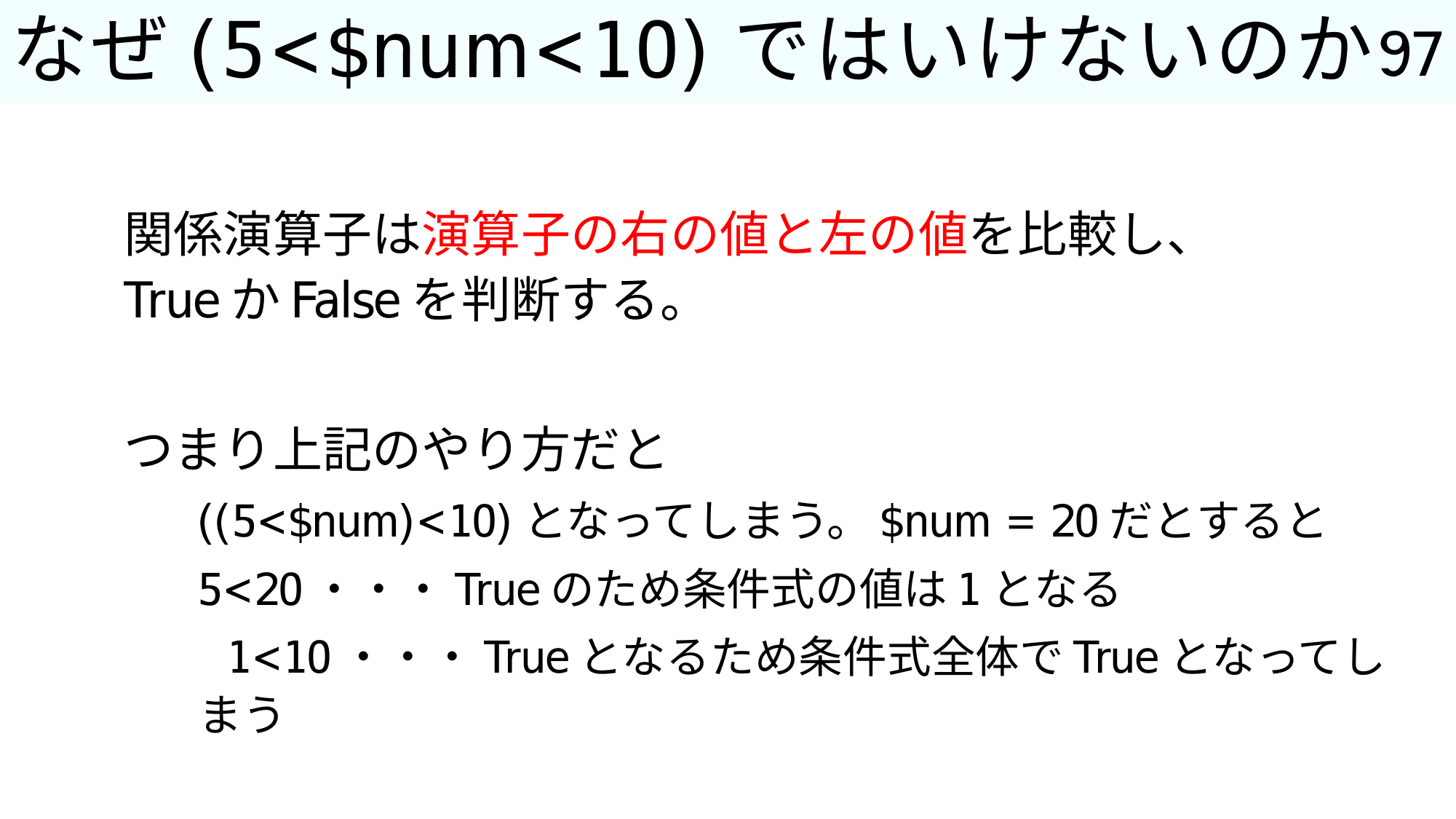

97
# なぜ(5<$num<10)ではいけないのか
関係演算子は演算子の右の値と左の値を比較し、
TrueかFalseを判断する。

つまり上記のやり方だと
	((5<$num)<10)となってしまう。$num = 20だとすると
 	5<20・・・Trueのため条件式の値は1となる
　1<10・・・Trueとなるため条件式全体でTrueとなってしまう